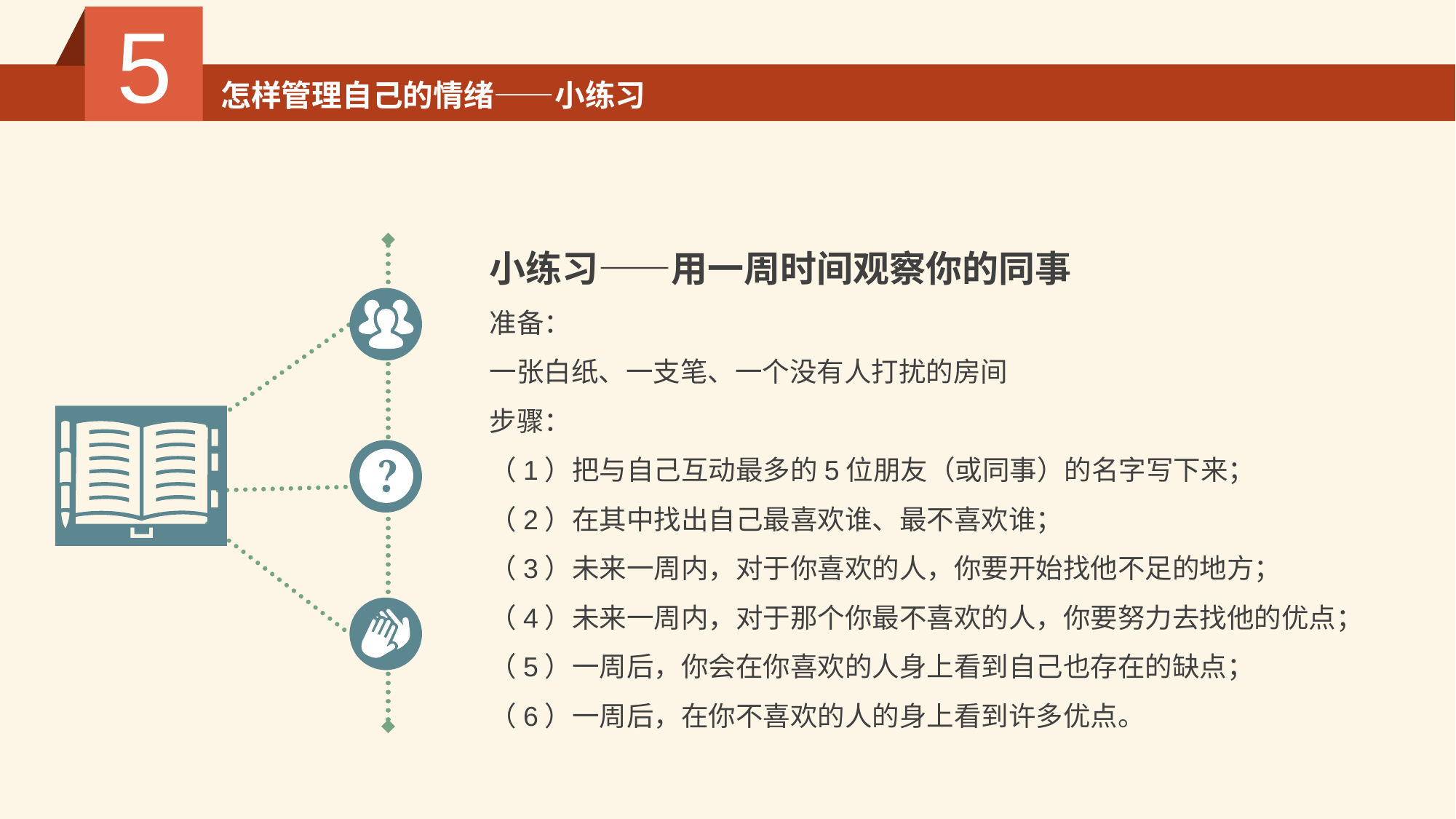

5

怎样管理自己的情绪——小练习
小练习——用一周时间观察你的同事
准备：
一张白纸、一支笔、一个没有人打扰的房间
步骤：
（1）把与自己互动最多的5位朋友（或同事）的名字写下来；
（2）在其中找出自己最喜欢谁、最不喜欢谁；
（3）未来一周内，对于你喜欢的人，你要开始找他不足的地方；
（4）未来一周内，对于那个你最不喜欢的人，你要努力去找他的优点；
（5）一周后，你会在你喜欢的人身上看到自己也存在的缺点；
（6）一周后，在你不喜欢的人的身上看到许多优点。